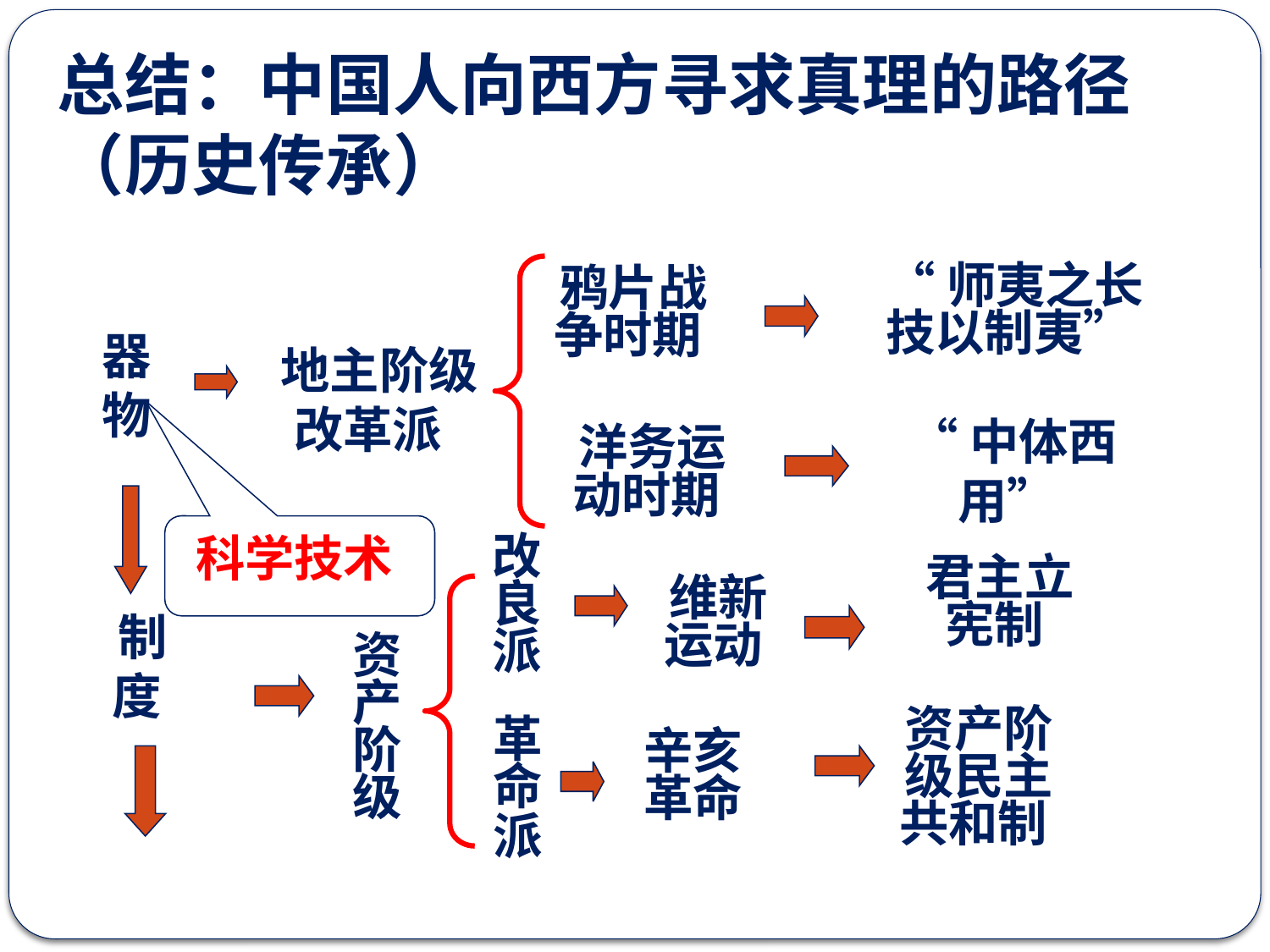

总结：中国人向西方寻求真理的路径（历史传承）
“师夷之长技以制夷”
鸦片战争时期

器物
地主阶级改革派

洋务运动时期
“中体西用”

科学技术
改良派
君主立宪制
维新运动

制度

资产阶级

资产阶级民主共和制
革命派
辛亥革命